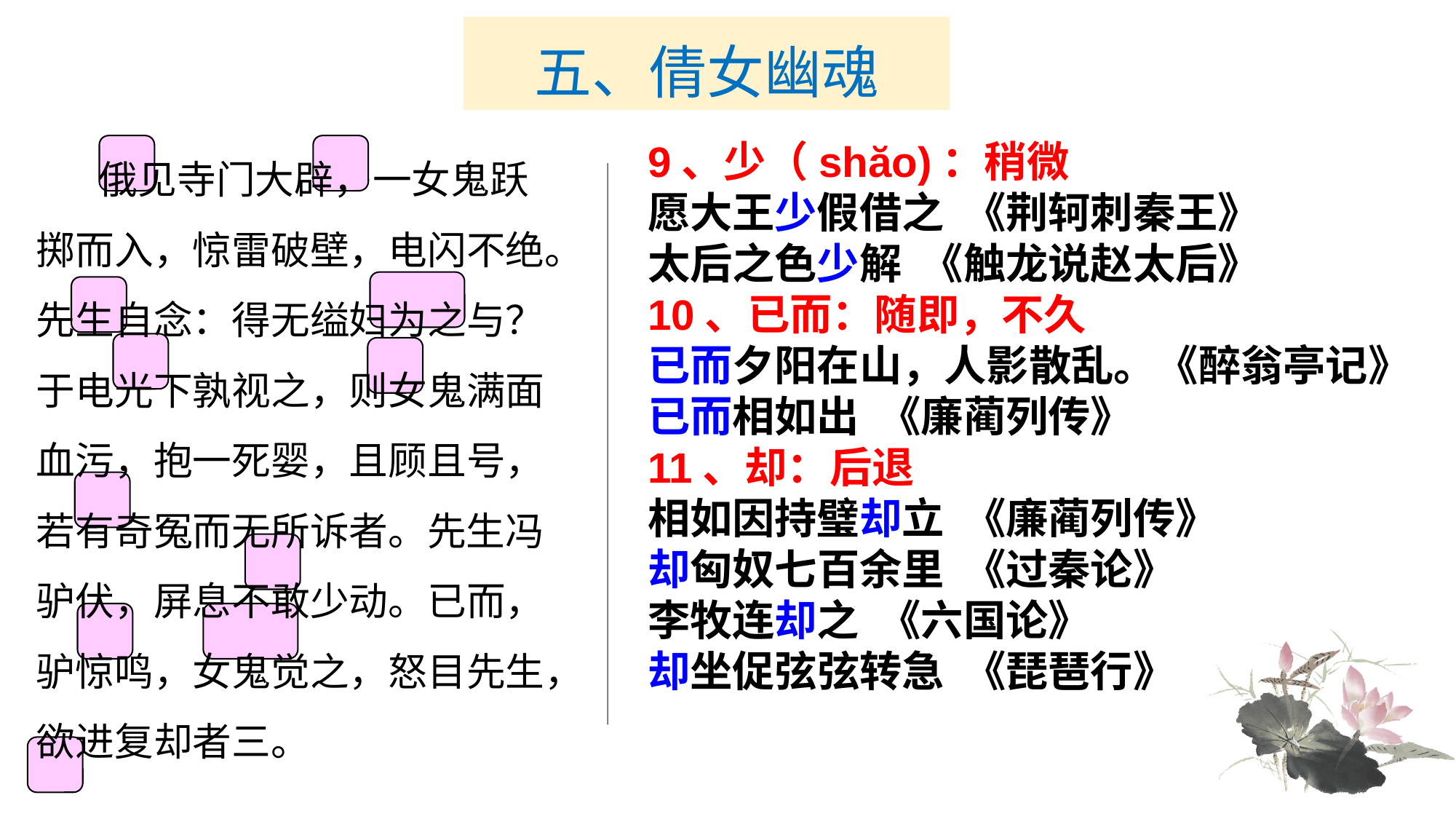

# 五、倩女幽魂
　　俄见寺门大辟，一女鬼跃掷而入，惊雷破壁，电闪不绝。先生自念：得无缢妇为之与？于电光下孰视之，则女鬼满面血污，抱一死婴，且顾且号，若有奇冤而无所诉者。先生冯驴伏，屏息不敢少动。已而，驴惊鸣，女鬼觉之，怒目先生，欲进复却者三。
9、少（shăo)：稍微
愿大王少假借之  《荆轲刺秦王》
太后之色少解  《触龙说赵太后》
10、已而：随即，不久
已而夕阳在山，人影散乱。《醉翁亭记》
已而相如出  《廉蔺列传》
11、却：后退
相如因持璧却立  《廉蔺列传》
却匈奴七百余里  《过秦论》
李牧连却之  《六国论》
却坐促弦弦转急  《琵琶行》